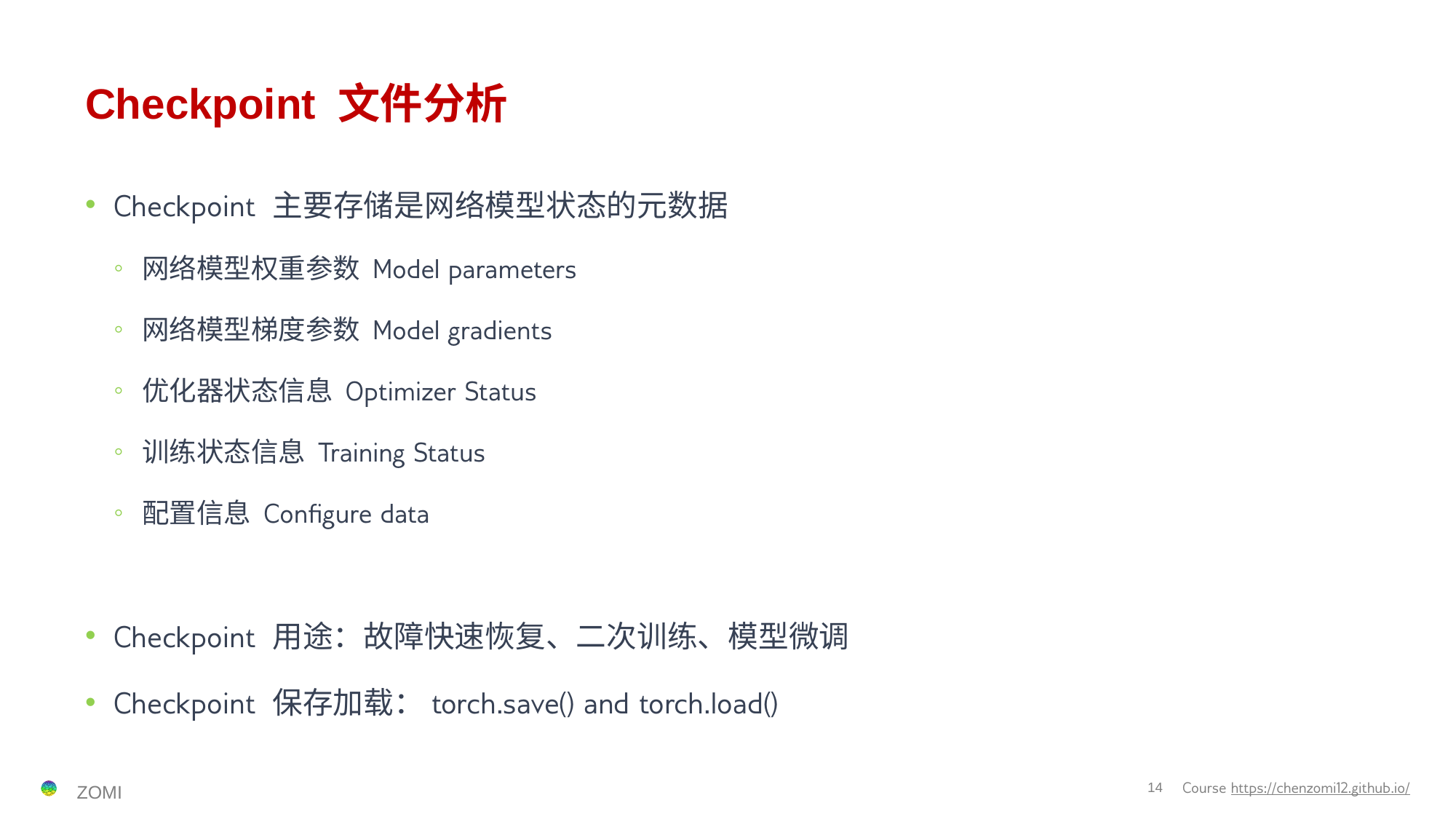

# Checkpoint 文件分析
Checkpoint 主要存储是网络模型状态的元数据
网络模型权重参数 Model parameters
网络模型梯度参数 Model gradients
优化器状态信息 Optimizer Status
训练状态信息 Training Status
配置信息 Configure data

Checkpoint 用途：故障快速恢复、二次训练、模型微调
Checkpoint 保存加载：torch.save() and torch.load()